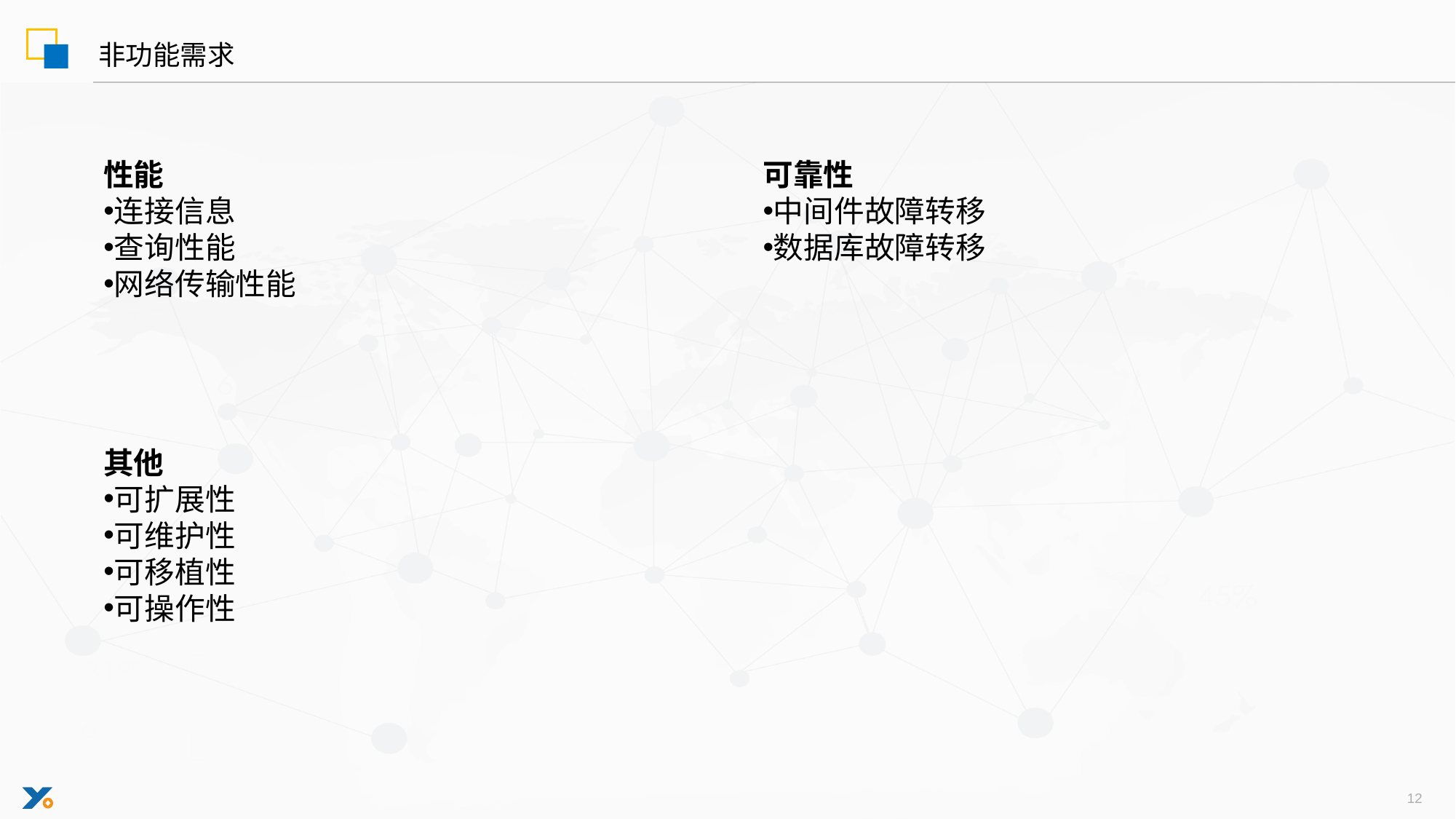

非功能需求
性能
连接信息
查询性能
网络传输性能
可靠性
中间件故障转移
数据库故障转移
其他
可扩展性
可维护性
可移植性
可操作性